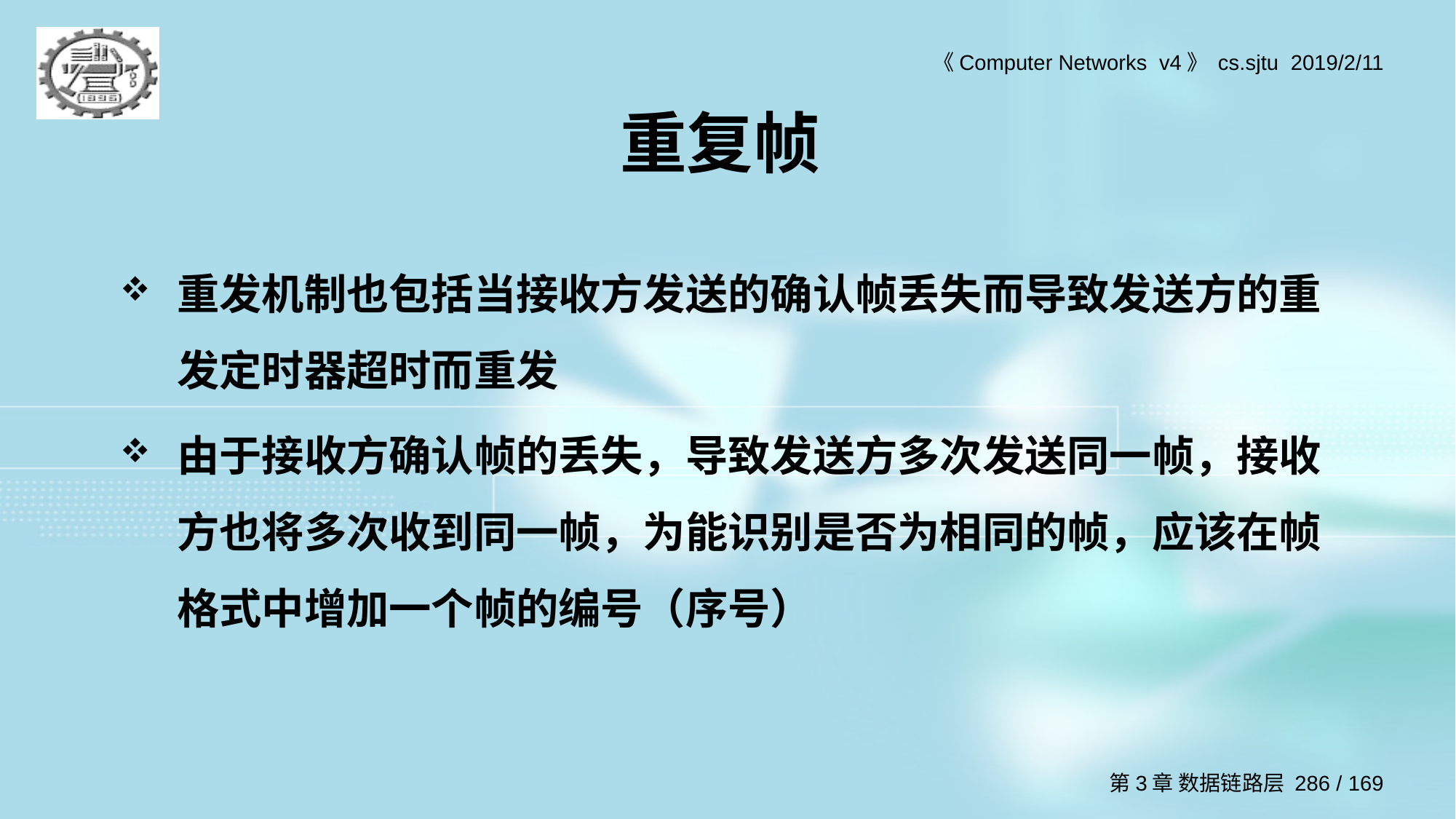

# 重复帧
重发机制也包括当接收方发送的确认帧丢失而导致发送方的重发定时器超时而重发
由于接收方确认帧的丢失，导致发送方多次发送同一帧，接收方也将多次收到同一帧，为能识别是否为相同的帧，应该在帧格式中增加一个帧的编号（序号）